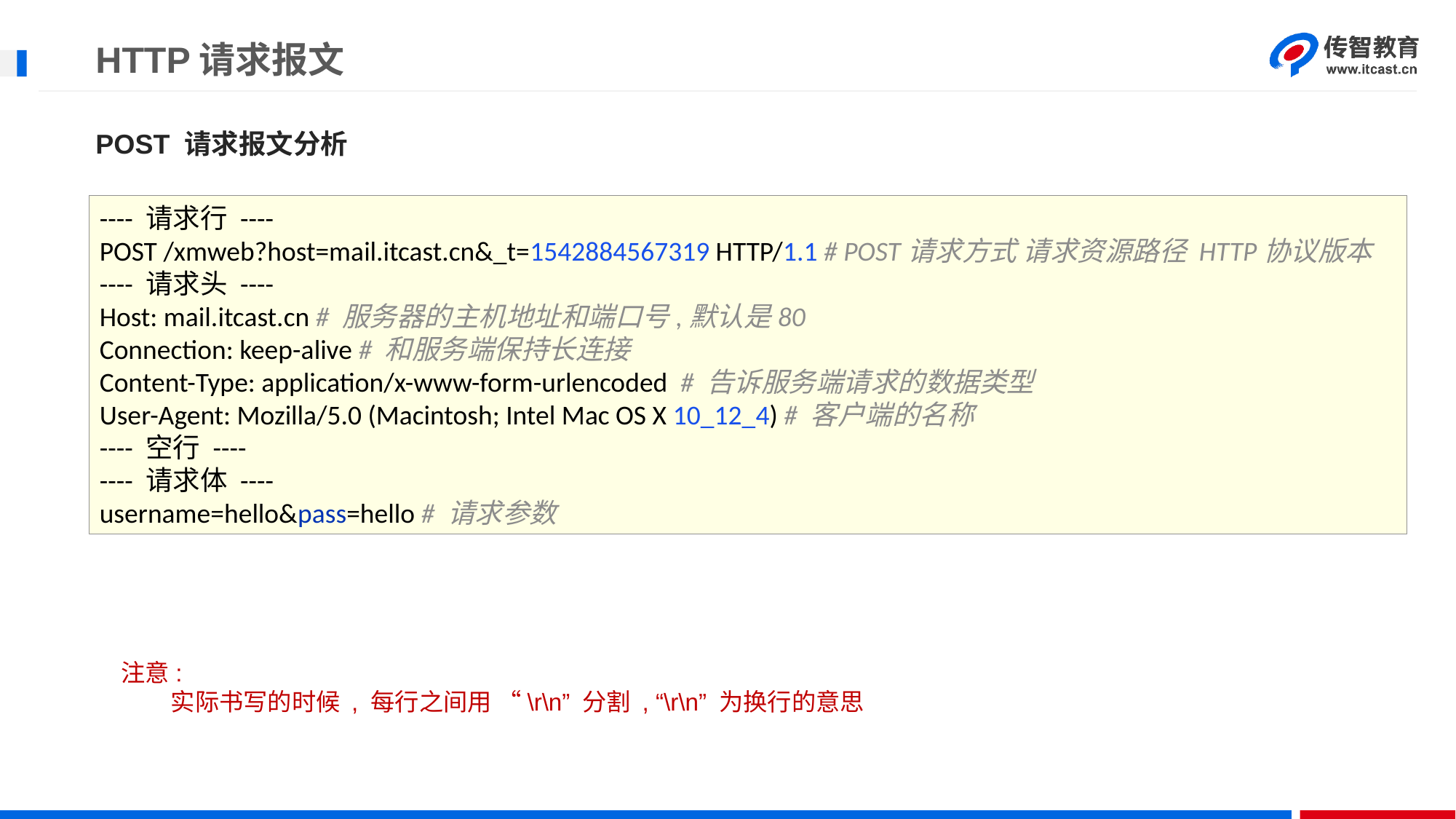

# HTTP请求报文
POST 请求报文分析
---- 请求行 ----
POST /xmweb?host=mail.itcast.cn&_t=1542884567319 HTTP/1.1 # POST请求方式 请求资源路径 HTTP协议版本
---- 请求头 ----
Host: mail.itcast.cn # 服务器的主机地址和端口号,默认是80
Connection: keep-alive # 和服务端保持长连接
Content-Type: application/x-www-form-urlencoded  # 告诉服务端请求的数据类型
User-Agent: Mozilla/5.0 (Macintosh; Intel Mac OS X 10_12_4) # 客户端的名称
---- 空行 ----
---- 请求体 ----
username=hello&pass=hello # 请求参数

注意:
        实际书写的时候 , 每行之间用 “\r\n” 分割 , “\r\n” 为换行的意思